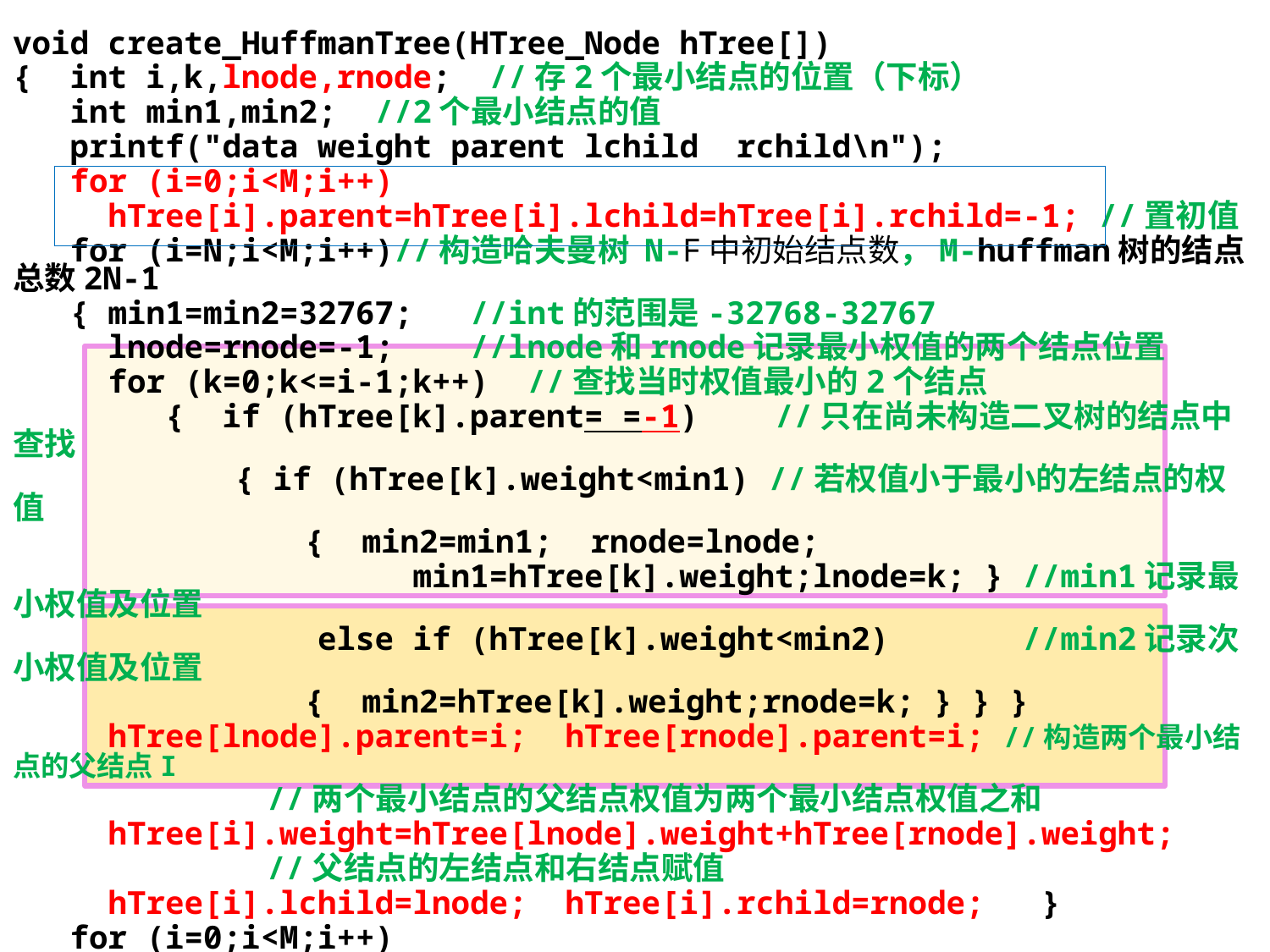

void create_HuffmanTree(HTree_Node hTree[])
{  int i,k,lnode,rnode;  //存2个最小结点的位置（下标）
   int min1,min2;  //2个最小结点的值
   printf("data weight parent lchild  rchild\n");
   for (i=0;i<M;i++)
     hTree[i].parent=hTree[i].lchild=hTree[i].rchild=-1; //置初值
   for (i=N;i<M;i++)//构造哈夫曼树 N-F中初始结点数，M-huffman树的结点总数2N-1
   { min1=min2=32767;   //int的范围是-32768-32767
     lnode=rnode=-1;    //lnode和rnode记录最小权值的两个结点位置
     for (k=0;k<=i-1;k++)  //查找当时权值最小的2个结点
        {  if (hTree[k].parent= =-1)    //只在尚未构造二叉树的结点中查找
	     { if (hTree[k].weight<min1) //若权值小于最小的左结点的权值
		  {  min2=min1;  rnode=lnode;
                     min1=hTree[k].weight;lnode=k; } //min1记录最小权值及位置
                else if (hTree[k].weight<min2)       //min2记录次小权值及位置
		  {  min2=hTree[k].weight;rnode=k; } } }
     hTree[lnode].parent=i;  hTree[rnode].parent=i; //构造两个最小结点的父结点I
  		//两个最小结点的父结点权值为两个最小结点权值之和
     hTree[i].weight=hTree[lnode].weight+hTree[rnode].weight;
 		//父结点的左结点和右结点赋值
     hTree[i].lchild=lnode;  hTree[i].rchild=rnode;   }
   for (i=0;i<M;i++)
   { printf("%4c%6d%6d%6d%6d\n",hTree[i].data,hTree[i].weight,
     hTree[i].parent,hTree[i].lchild,hTree[i].rchild);	} }

168